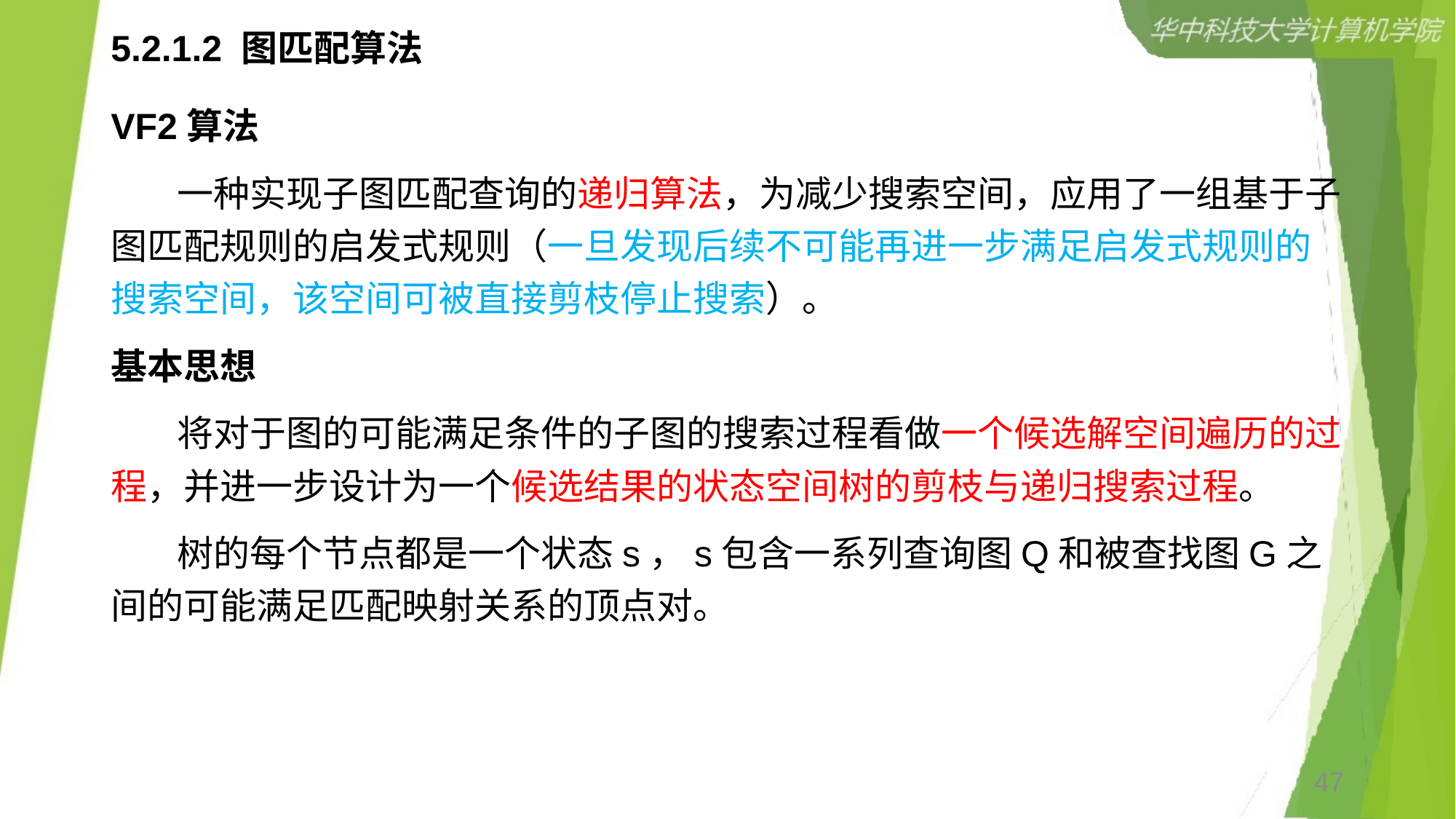

# 5.2.1.2 图匹配算法
VF2算法
       一种实现子图匹配查询的递归算法，为减少搜索空间，应用了一组基于子图匹配规则的启发式规则（一旦发现后续不可能再进一步满足启发式规则的搜索空间，该空间可被直接剪枝停止搜索）。
基本思想
       将对于图的可能满足条件的子图的搜索过程看做一个候选解空间遍历的过程，并进一步设计为一个候选结果的状态空间树的剪枝与递归搜索过程。
       树的每个节点都是一个状态s，s包含一系列查询图Q和被查找图G之间的可能满足匹配映射关系的顶点对。
47